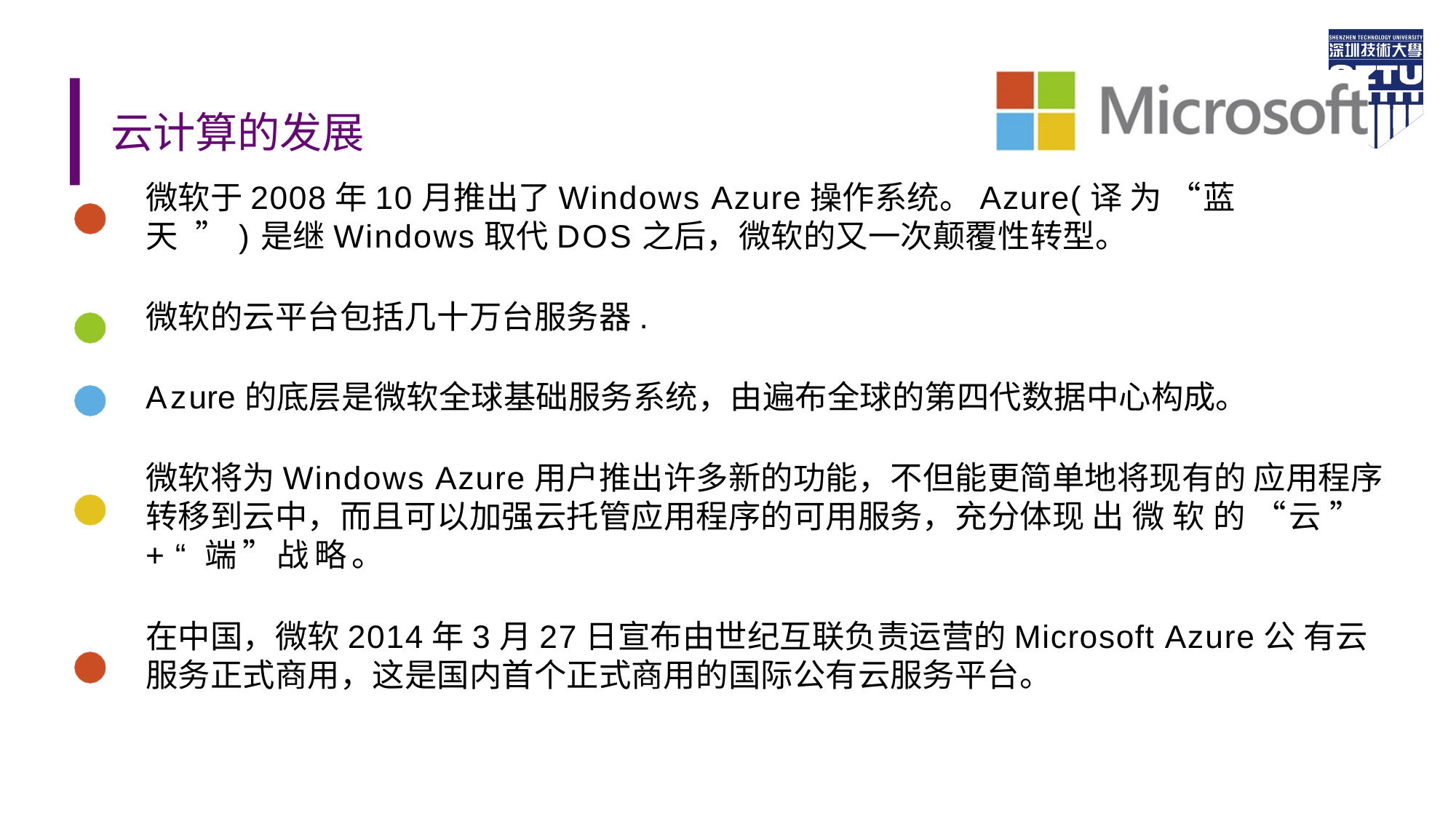

# 云计算的发展
微软于2008年10月推出了Windows Azure操作系统。Azure(译为“蓝天”)是继Windows取代DOS之后，微软的又一次颠覆性转型。
微软的云平台包括几十万台服务器.
Azure的底层是微软全球基础服务系统，由遍布全球的第四代数据中心构成。
微软将为Windows Azure用户推出许多新的功能，不但能更简单地将现有的 应用程序转移到云中，而且可以加强云托管应用程序的可用服务，充分体现 出微软的“云”+“端”战略。
在中国，微软2014年3月27日宣布由世纪互联负责运营的Microsoft Azure公 有云服务正式商用，这是国内首个正式商用的国际公有云服务平台。